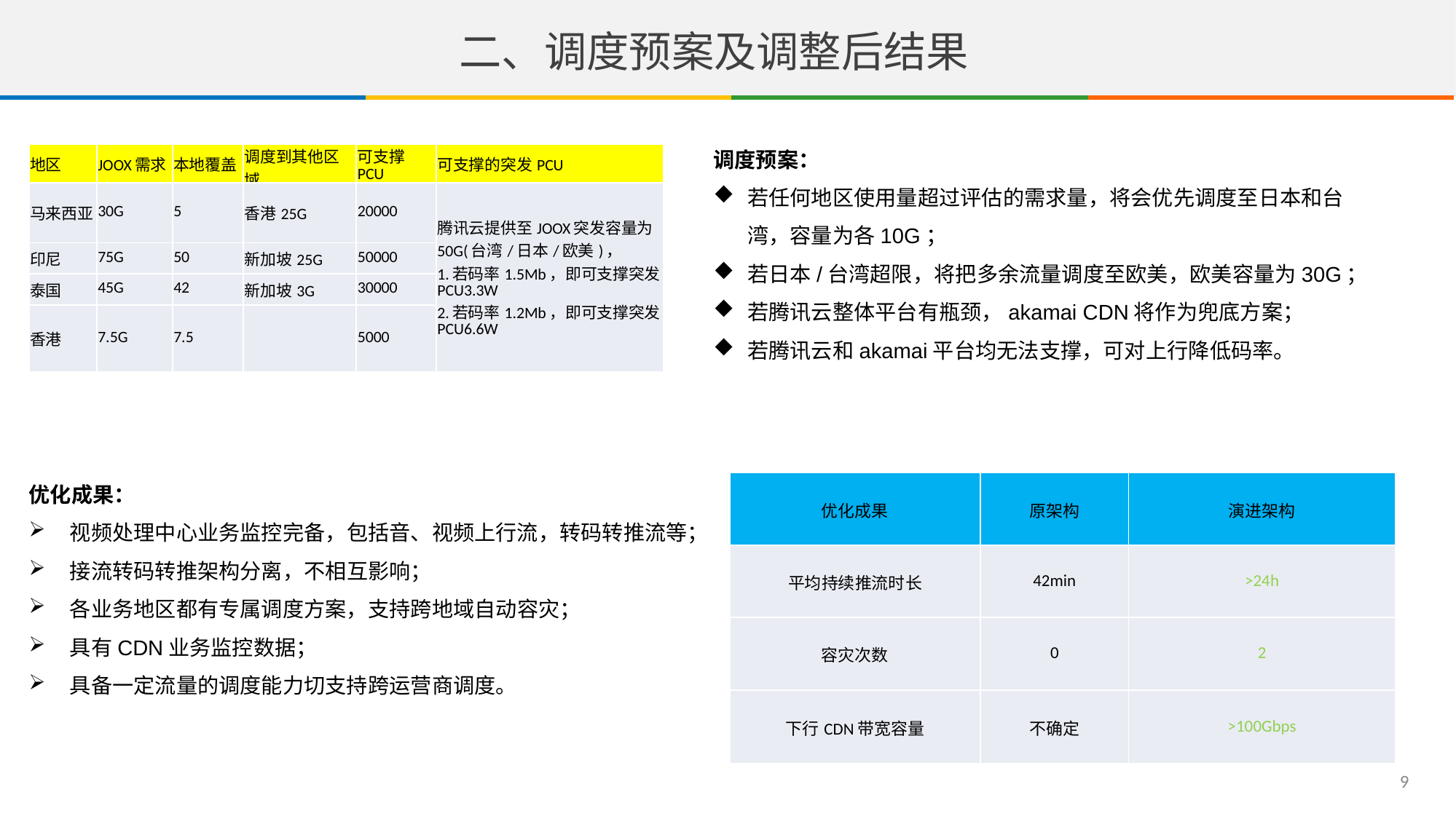

二、调度预案及调整后结果
调度预案：
若任何地区使用量超过评估的需求量，将会优先调度至日本和台湾，容量为各10G；
若日本/台湾超限，将把多余流量调度至欧美，欧美容量为30G；
若腾讯云整体平台有瓶颈，akamai CDN将作为兜底方案；
若腾讯云和akamai平台均无法支撑，可对上行降低码率。
| 地区 | JOOX需求 | 本地覆盖 | 调度到其他区域 | 可支撑PCU | 可支撑的突发PCU |
| --- | --- | --- | --- | --- | --- |
| 马来西亚 | 30G | 5 | 香港25G | 20000 | 腾讯云提供至JOOX突发容量为50G(台湾/日本/欧美)， 1.若码率1.5Mb，即可支撑突发PCU3.3W 2.若码率1.2Mb，即可支撑突发PCU6.6W |
| 印尼 | 75G | 50 | 新加坡25G | 50000 |  |
| 泰国 | 45G | 42 | 新加坡3G | 30000 |  |
| 香港 | 7.5G | 7.5 |  | 5000 |  |
优化成果：
视频处理中心业务监控完备，包括音、视频上行流，转码转推流等；
接流转码转推架构分离，不相互影响；
各业务地区都有专属调度方案，支持跨地域自动容灾；
具有CDN业务监控数据；
具备一定流量的调度能力切支持跨运营商调度。

| 优化成果 | 原架构 | 演进架构 |
| --- | --- | --- |
| 平均持续推流时长 | 42min | >24h |
| 容灾次数 | 0 | 2 |
| 下行CDN带宽容量 | 不确定 | >100Gbps |
9